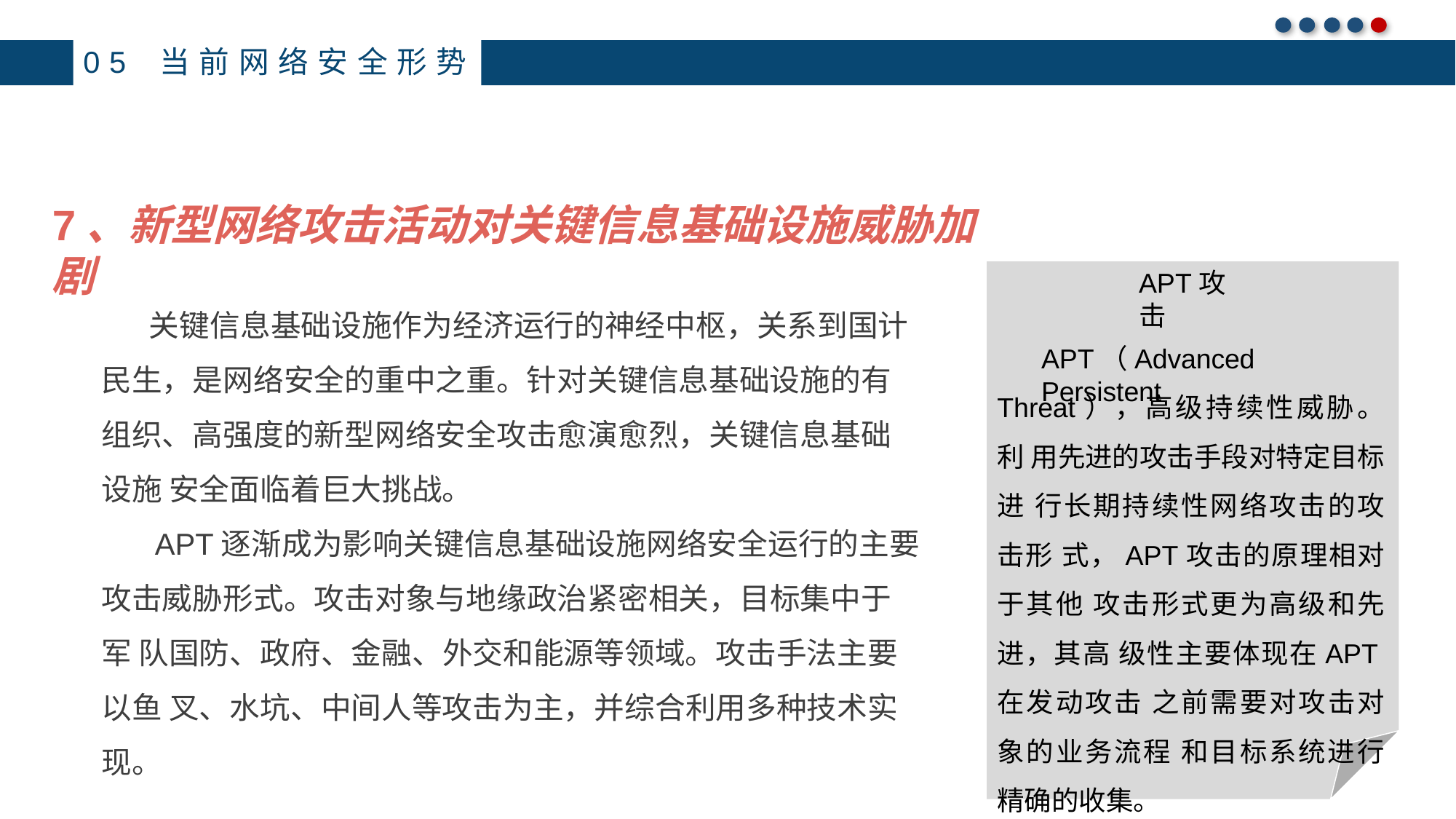

05 当前网络安全形势

7、新型网络攻击活动对关键信息基础设施威胁加剧

APT攻击
      关键信息基础设施作为经济运行的神经中枢，关系到国计民生，是网络安全的重中之重。针对关键信息基础设施的有组织、高强度的新型网络安全攻击愈演愈烈，关键信息基础设施 安全面临着巨大挑战。
APT逐渐成为影响关键信息基础设施网络安全运行的主要 攻击威胁形式。攻击对象与地缘政治紧密相关，目标集中于军 队国防、政府、金融、外交和能源等领域。攻击手法主要以鱼 叉、水坑、中间人等攻击为主，并综合利用多种技术实现。
APT（Advanced Persistent
Threat），高级持续性威胁。 利 用先进的攻击手段对特定目标进 行长期持续性网络攻击的攻击形 式，APT攻击的原理相对于其他 攻击形式更为高级和先进，其高 级性主要体现在APT在发动攻击 之前需要对攻击对象的业务流程 和目标系统进行精确的收集。

70